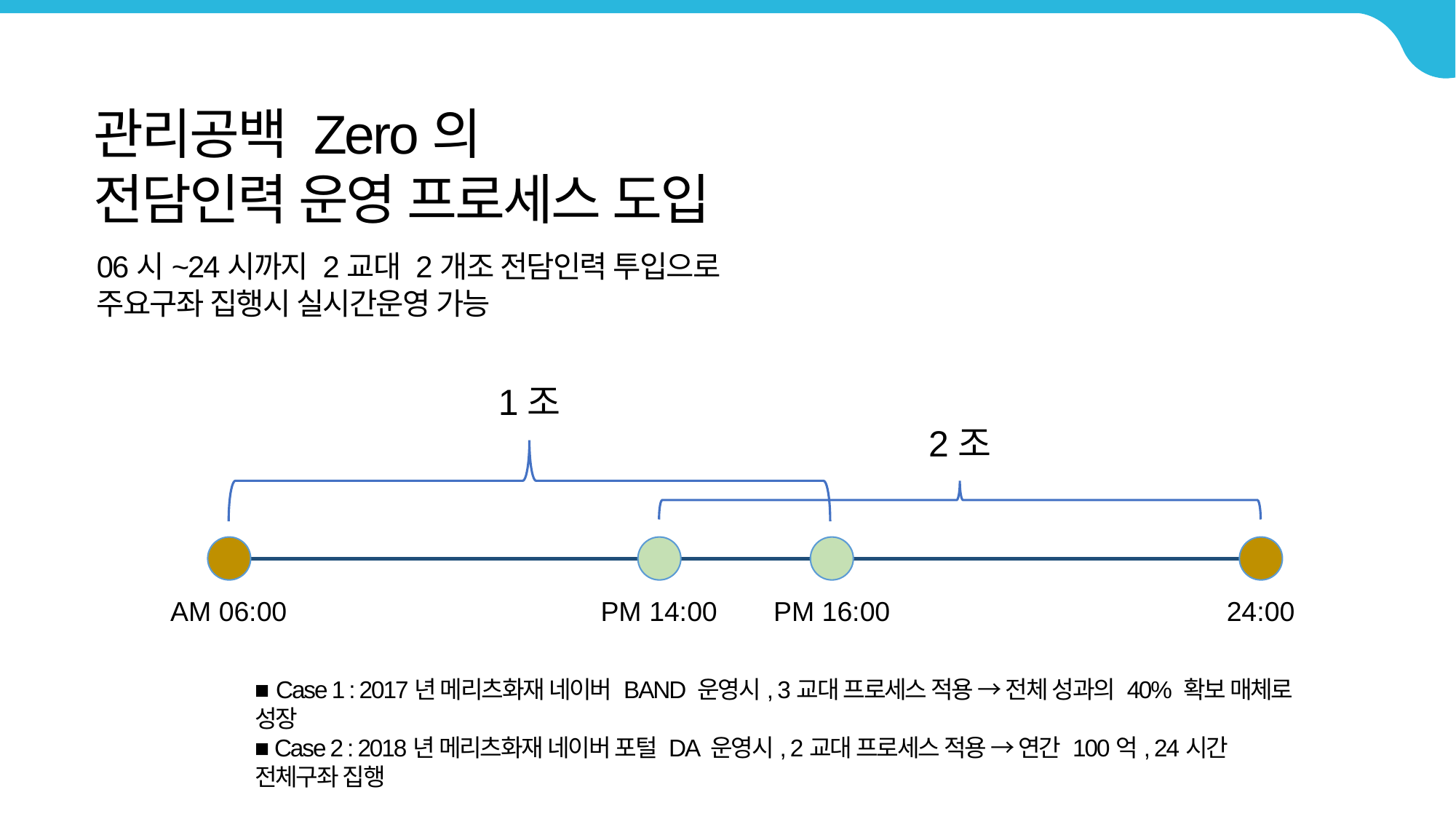

관리공백 Zero의
전담인력 운영 프로세스 도입

06시~24시까지 2교대 2개조 전담인력 투입으로
주요구좌 집행시 실시간운영 가능
1조
2조

AM 06:00
PM 14:00
PM 16:00
24:00
■ Case 1 : 2017년 메리츠화재 네이버 BAND 운영시, 3교대 프로세스 적용 → 전체 성과의 40% 확보 매체로 성장
■ Case 2 : 2018년 메리츠화재 네이버 포털 DA 운영시, 2교대 프로세스 적용 → 연간 100억, 24시간 전체구좌 집행